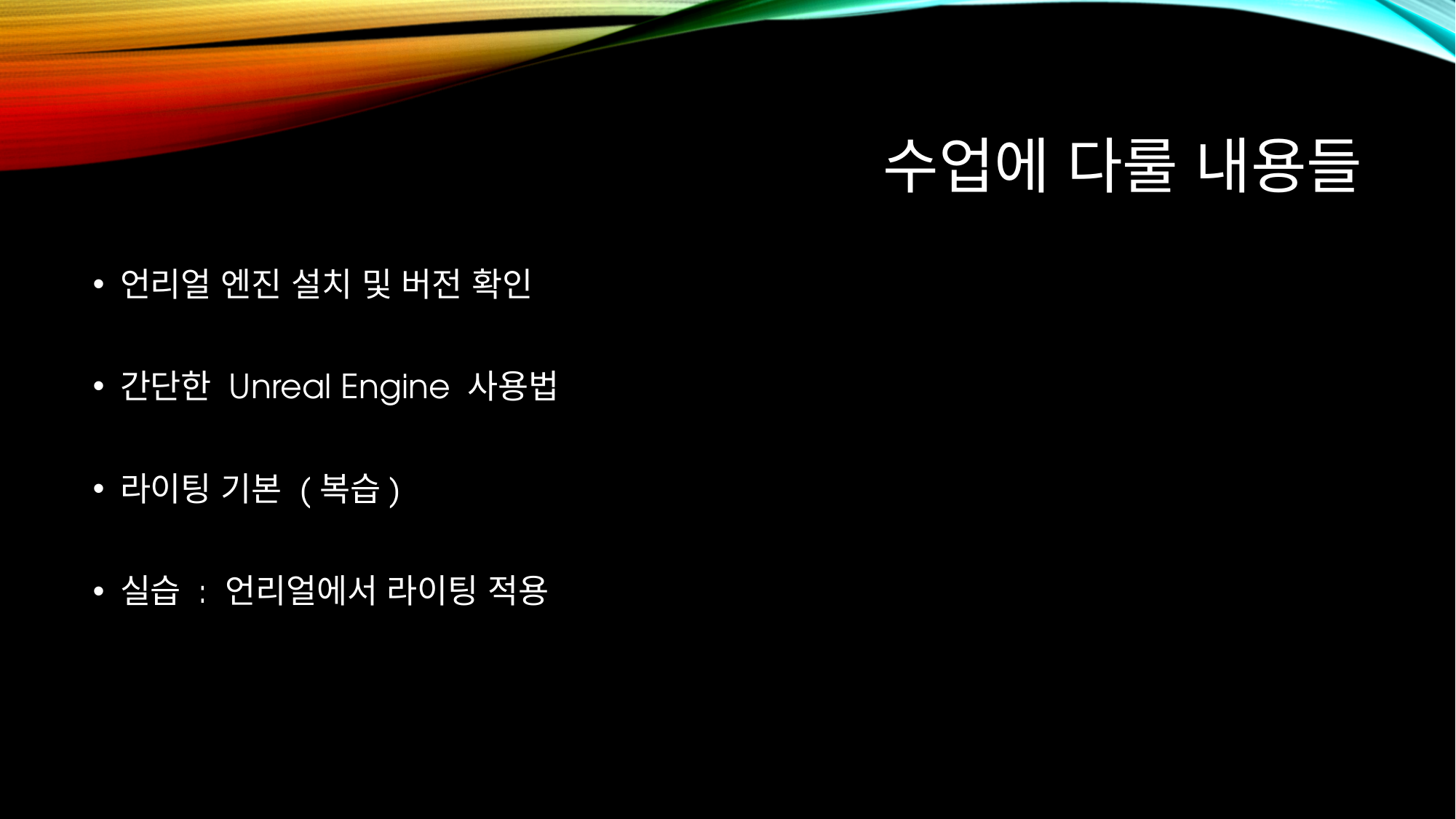

# 수업에 다룰 내용들
언리얼 엔진 설치 및 버전 확인

간단한 Unreal Engine 사용법

라이팅 기본 (복습)

실습 : 언리얼에서 라이팅 적용